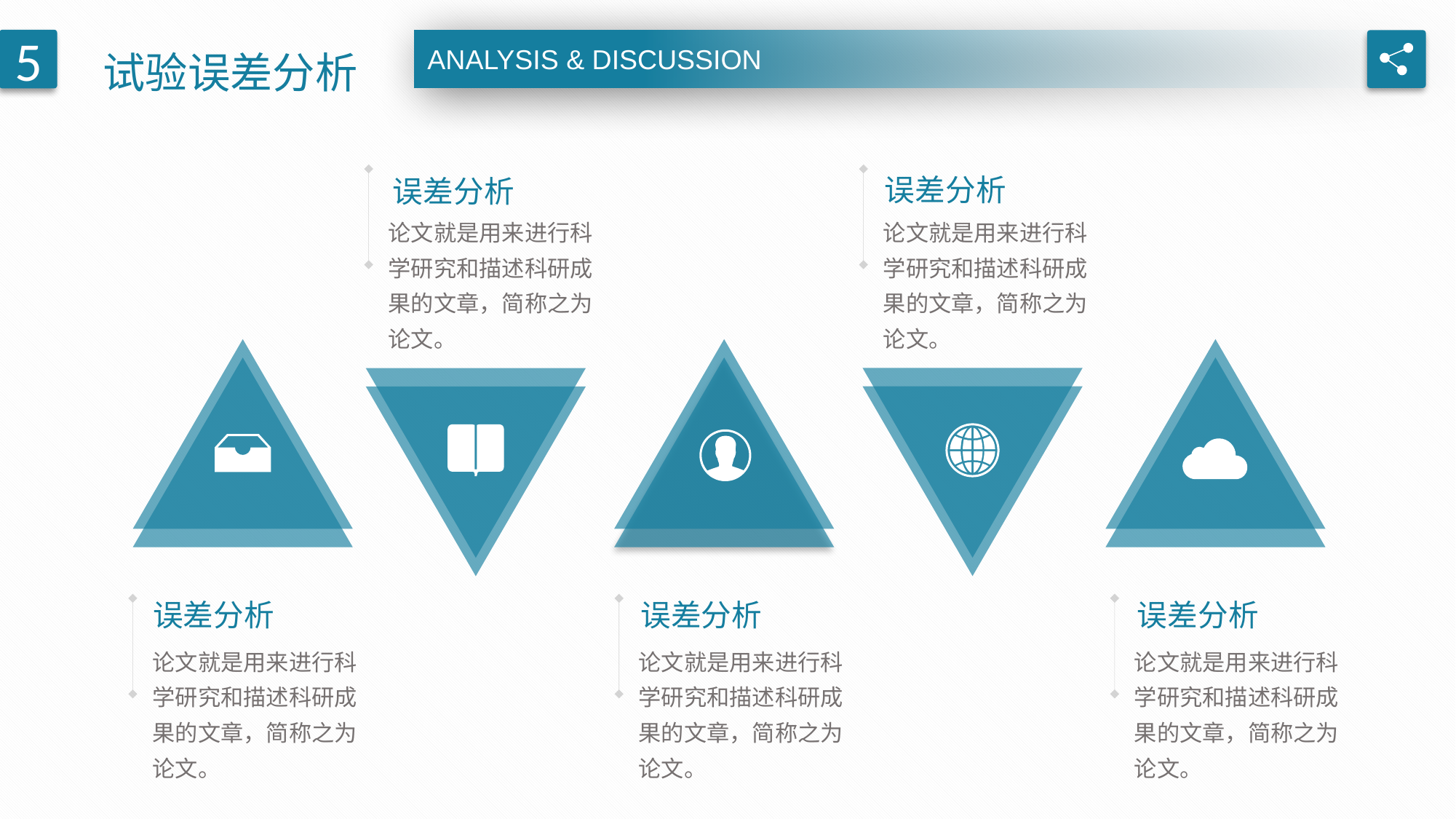

试验误差分析
5

ANALYSIS & DISCUSSION

误差分析
误差分析
论文就是用来进行科学研究和描述科研成果的文章，简称之为论文。
论文就是用来进行科学研究和描述科研成果的文章，简称之为论文。

误差分析
误差分析
误差分析
论文就是用来进行科学研究和描述科研成果的文章，简称之为论文。
论文就是用来进行科学研究和描述科研成果的文章，简称之为论文。
论文就是用来进行科学研究和描述科研成果的文章，简称之为论文。